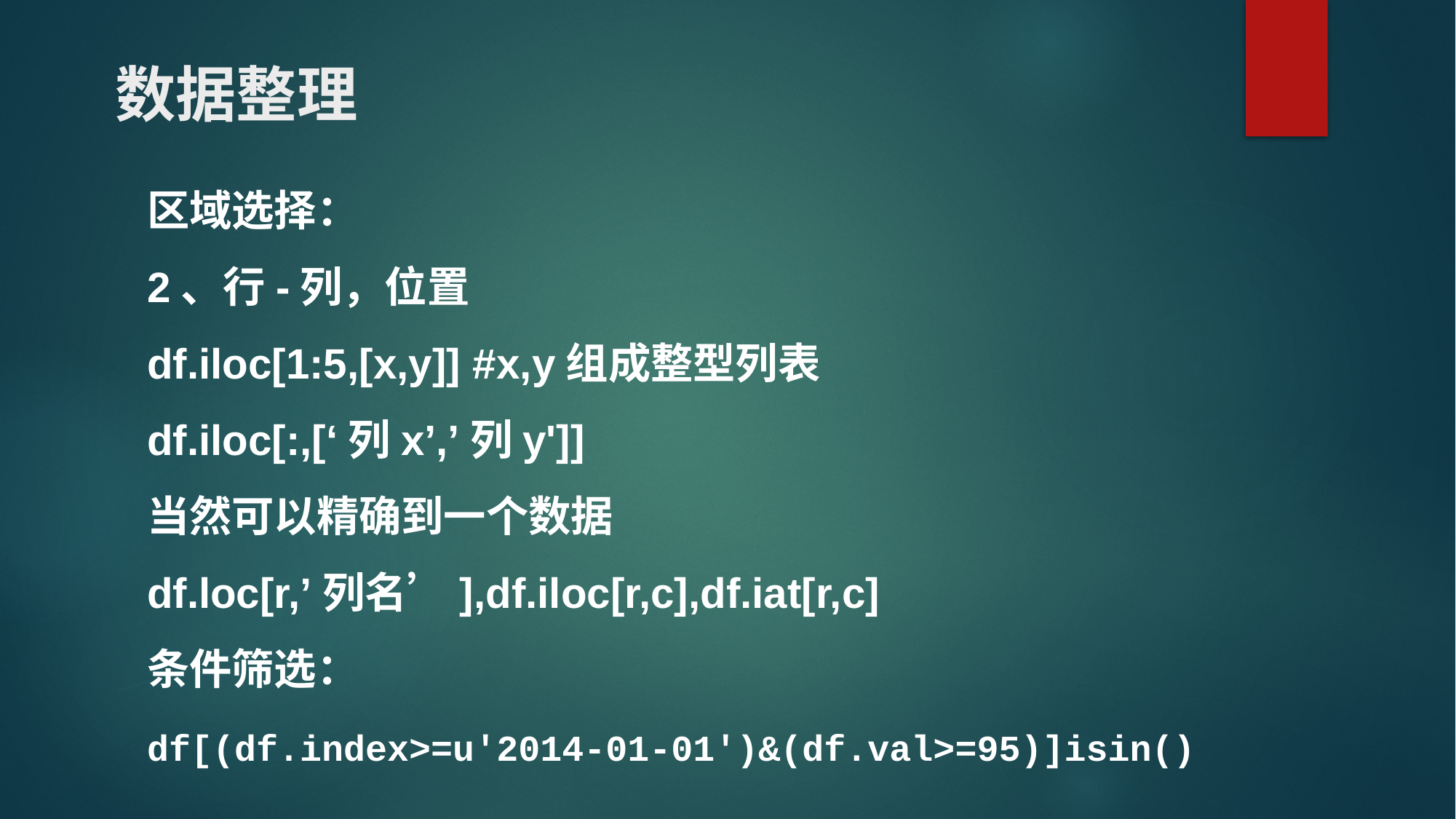

# 数据整理
区域选择：
2、行-列，位置
df.iloc[1:5,[x,y]] #x,y组成整型列表
df.iloc[:,[‘列x’,’列y']]
当然可以精确到一个数据
df.loc[r,’列名’],df.iloc[r,c],df.iat[r,c]
条件筛选：
df[(df.index>=u'2014-01-01')&(df.val>=95)]isin()